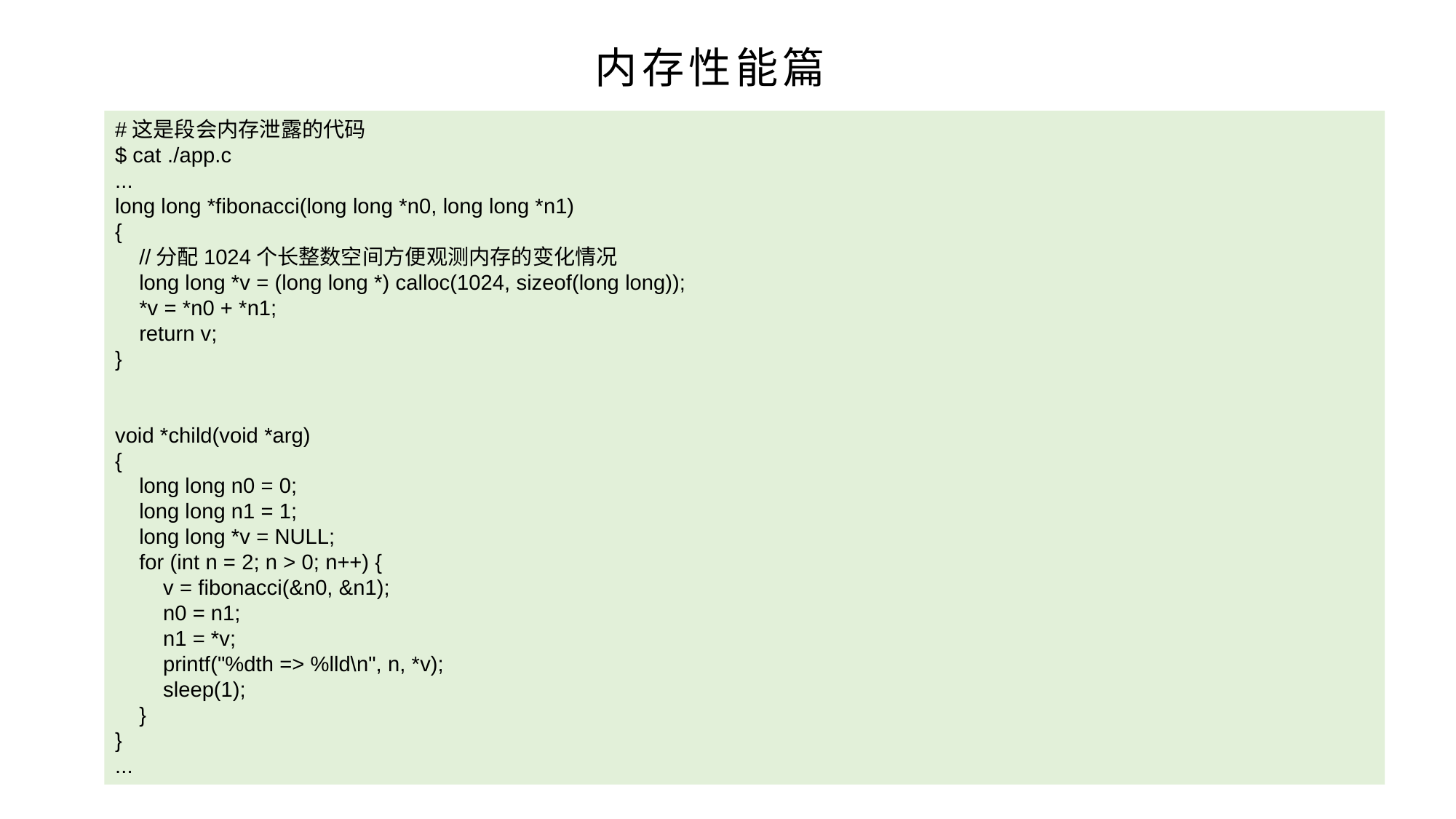

内存性能篇
#这是段会内存泄露的代码
$ cat ./app.c
...
long long *fibonacci(long long *n0, long long *n1)
{
    //分配1024个长整数空间方便观测内存的变化情况
    long long *v = (long long *) calloc(1024, sizeof(long long));
    *v = *n0 + *n1;
    return v;
}

void *child(void *arg)
{
    long long n0 = 0;
    long long n1 = 1;
    long long *v = NULL;
    for (int n = 2; n > 0; n++) {
        v = fibonacci(&n0, &n1);
        n0 = n1;
        n1 = *v;
        printf("%dth => %lld\n", n, *v);
        sleep(1);
    }
}
...